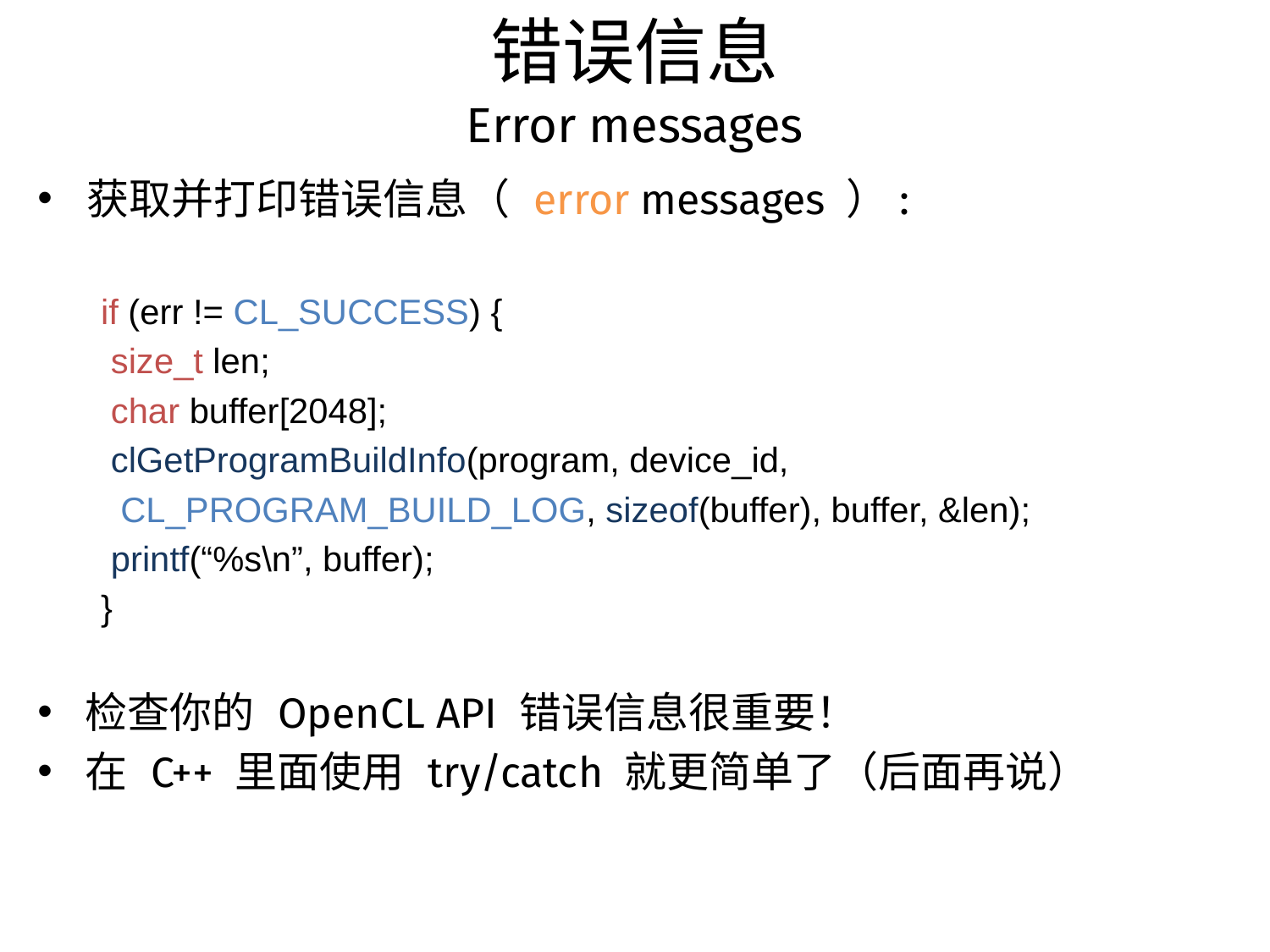

错误信息
Error messages
获取并打印错误信息（ error messages ）:

if (err != CL_SUCCESS) {
 size_t len;
 char buffer[2048];
 clGetProgramBuildInfo(program, device_id,
  CL_PROGRAM_BUILD_LOG, sizeof(buffer), buffer, &len);
 printf(“%s\n”, buffer);
}

检查你的 OpenCL API 错误信息很重要！
在 C++ 里面使用 try/catch 就更简单了（后面再说）